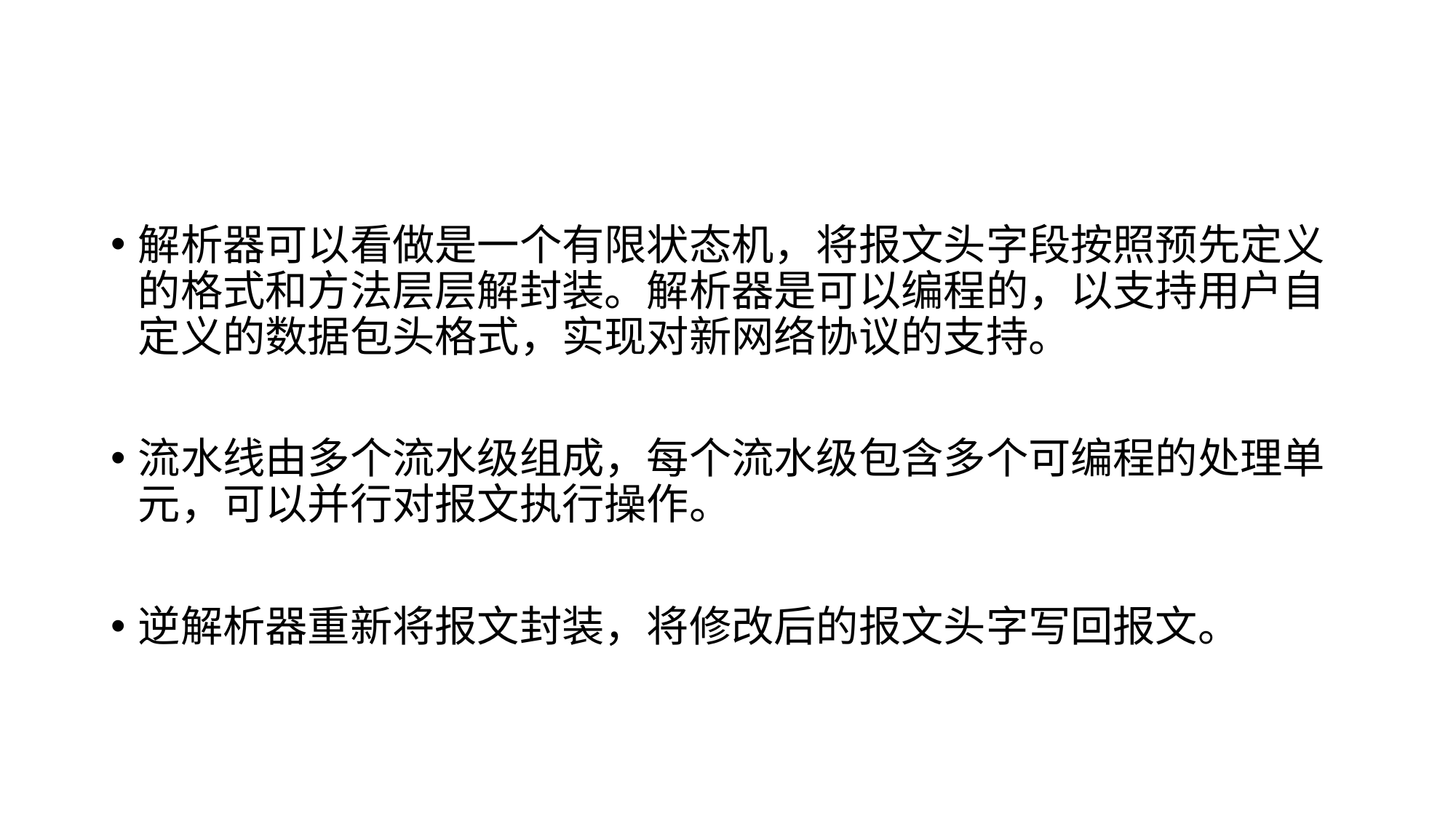

#
解析器可以看做是一个有限状态机，将报文头字段按照预先定义的格式和方法层层解封装。解析器是可以编程的，以支持用户自定义的数据包头格式，实现对新网络协议的支持。

流水线由多个流水级组成，每个流水级包含多个可编程的处理单元，可以并行对报文执行操作。

逆解析器重新将报文封装，将修改后的报文头字写回报文。